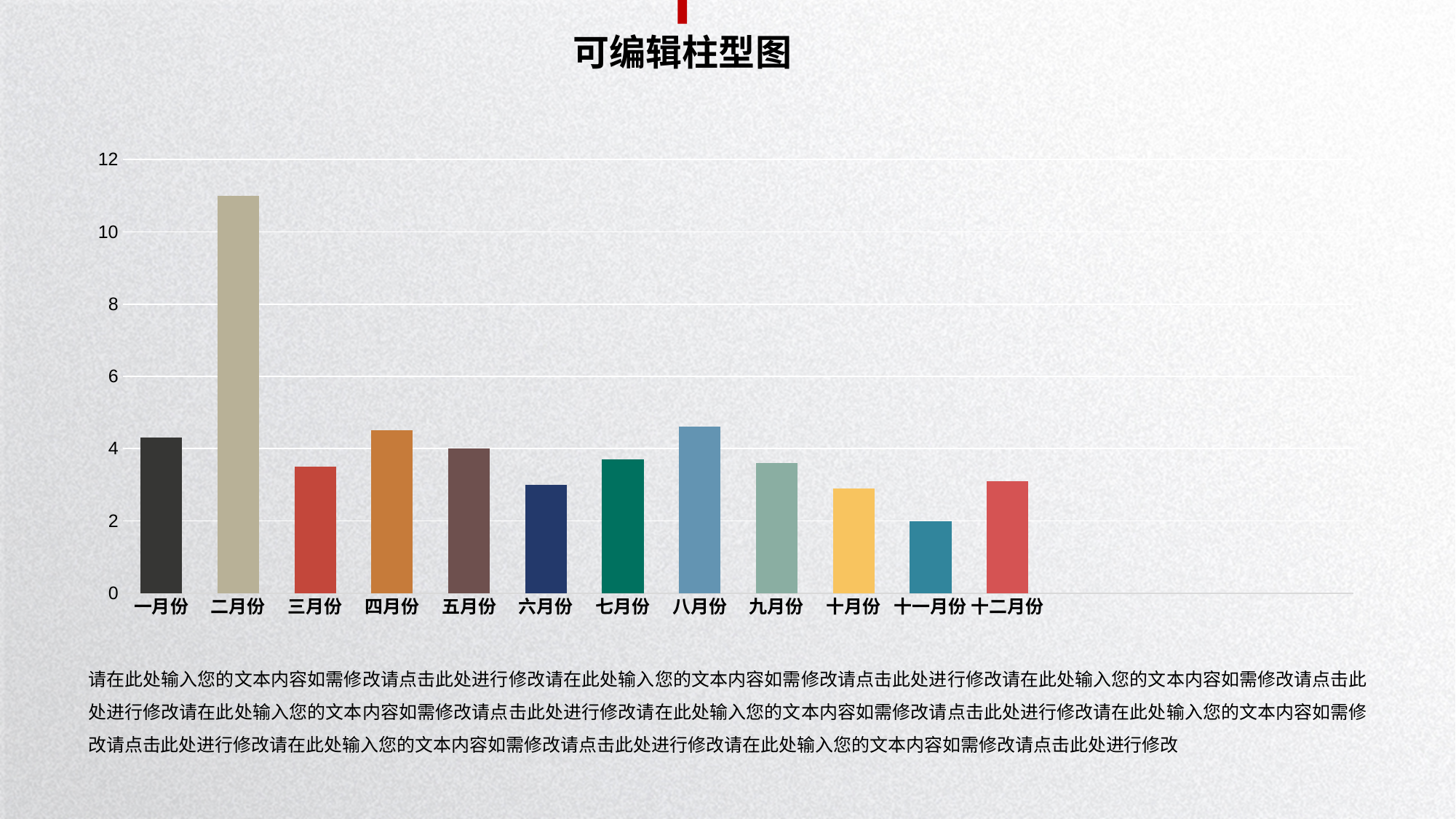

可编辑柱型图

### Chart

| Category | 系列 1 |
|---|---|
| 一月份 | 4.3 |
| 二月份 | 11.0 |
| 三月份 | 3.5 |
| 四月份 | 4.5 |
| 五月份 | 4.0 |
| 六月份 | 3.0 |
| 七月份 | 3.7 |
| 八月份 | 4.6 |
| 九月份 | 3.6 |
| 十月份 | 2.9 |
| 十一月份 | 2.0 |
| 十二月份 | 3.1 |
请在此处输入您的文本内容如需修改请点击此处进行修改请在此处输入您的文本内容如需修改请点击此处进行修改请在此处输入您的文本内容如需修改请点击此处进行修改请在此处输入您的文本内容如需修改请点击此处进行修改请在此处输入您的文本内容如需修改请点击此处进行修改请在此处输入您的文本内容如需修改请点击此处进行修改请在此处输入您的文本内容如需修改请点击此处进行修改请在此处输入您的文本内容如需修改请点击此处进行修改